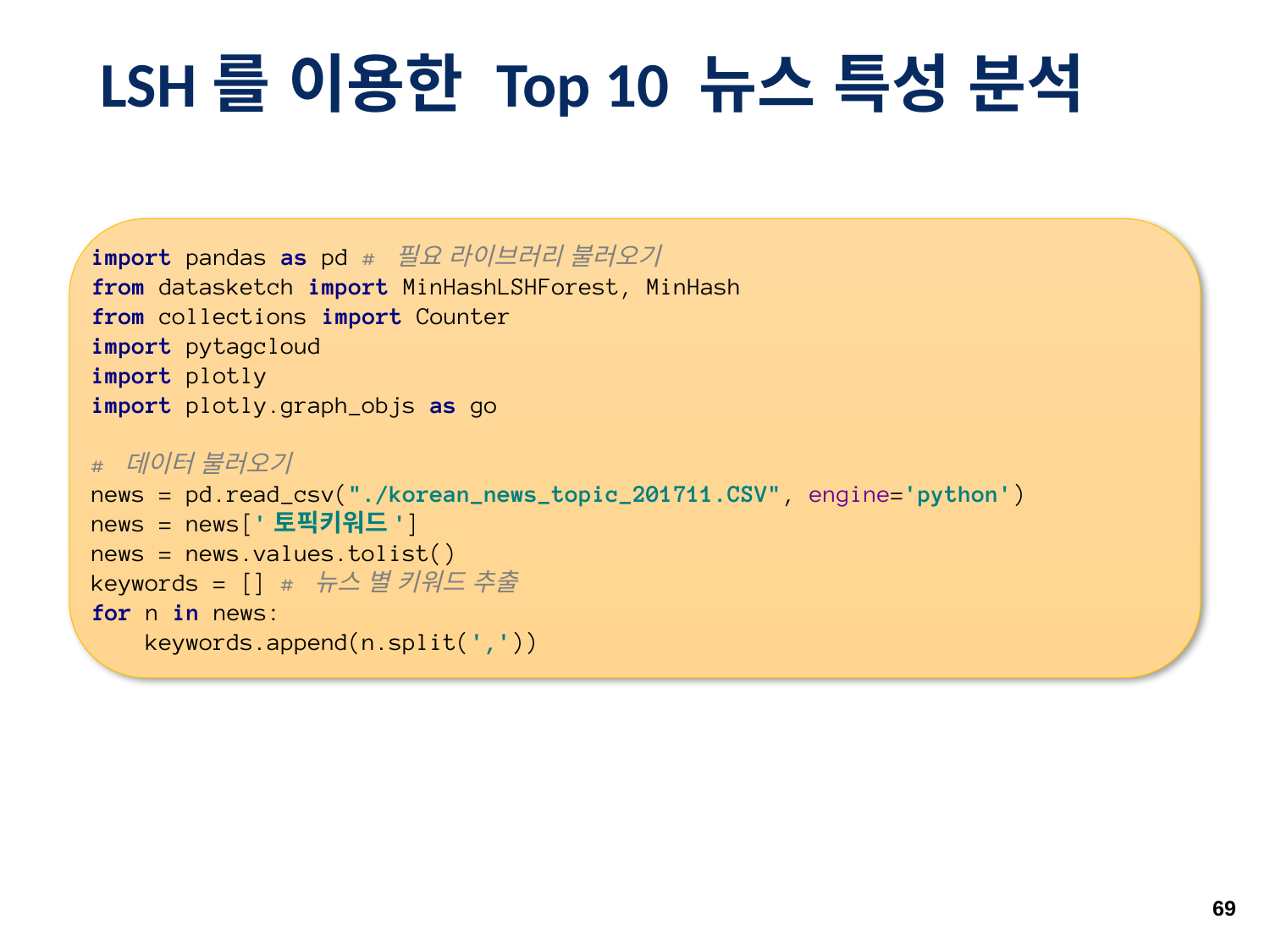

# LSH를 이용한 Top 10 뉴스 특성 분석
import pandas as pd # 필요 라이브러리 불러오기
from datasketch import MinHashLSHForest, MinHash
from collections import Counter
import pytagcloud
import plotly
import plotly.graph_objs as go
# 데이터 불러오기 news = pd.read_csv("./korean_news_topic_201711.CSV", engine='python') news = news['토픽키워드'] news = news.values.tolist() keywords = [] # 뉴스 별 키워드 추출 for n in news: keywords.append(n.split(','))
69